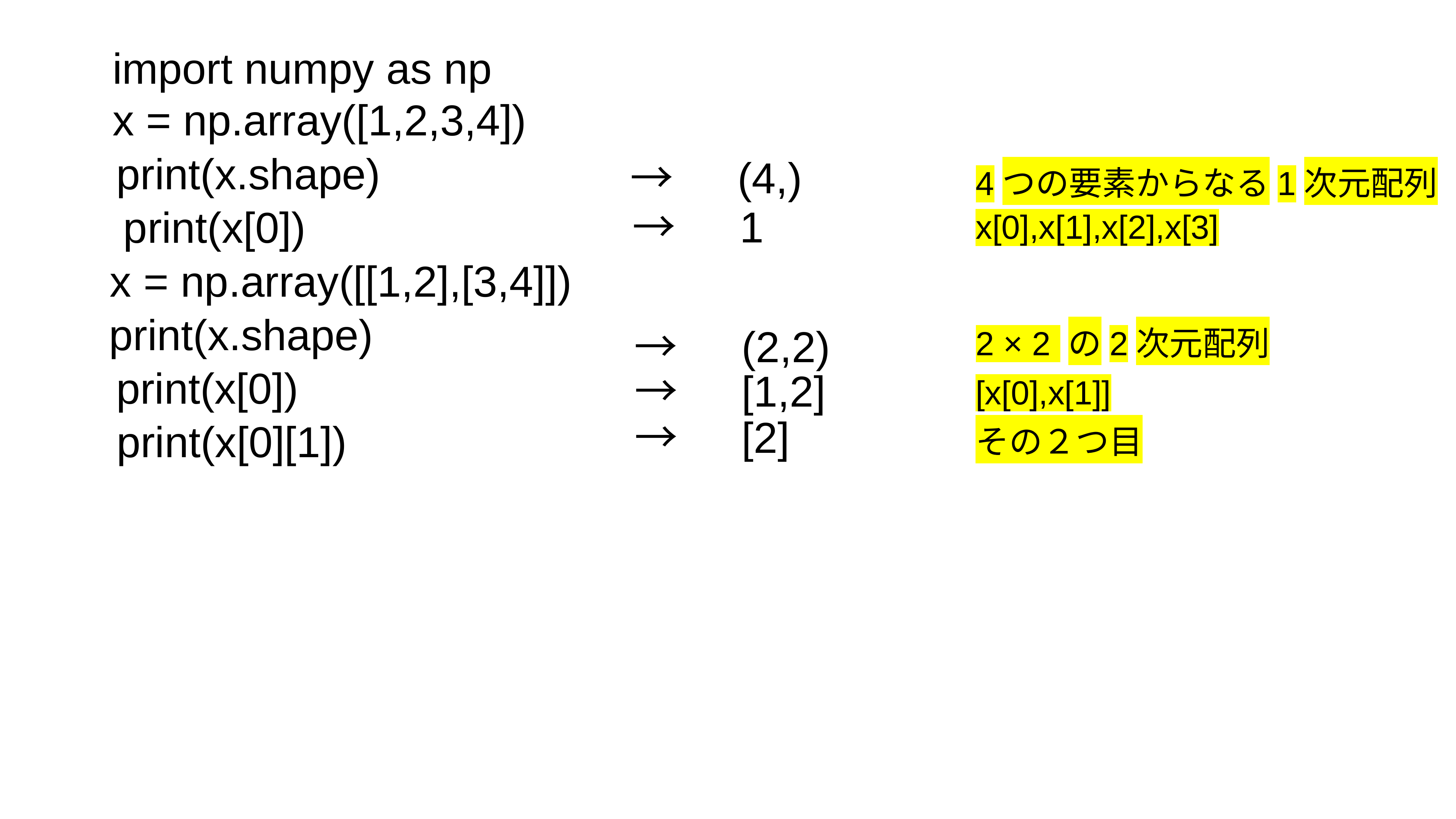

import numpy as np
x = np.array([1,2,3,4])
print(x.shape)
→　(4,)
4つの要素からなる1次元配列
print(x[0])
→　1
x[0],x[1],x[2],x[3]
x = np.array([[1,2],[3,4]])
print(x.shape)
→　(2,2)
2 × 2 の2次元配列
print(x[0])
→　[1,2]
[x[0],x[1]]
→　[2]
print(x[0][1])
その２つ目